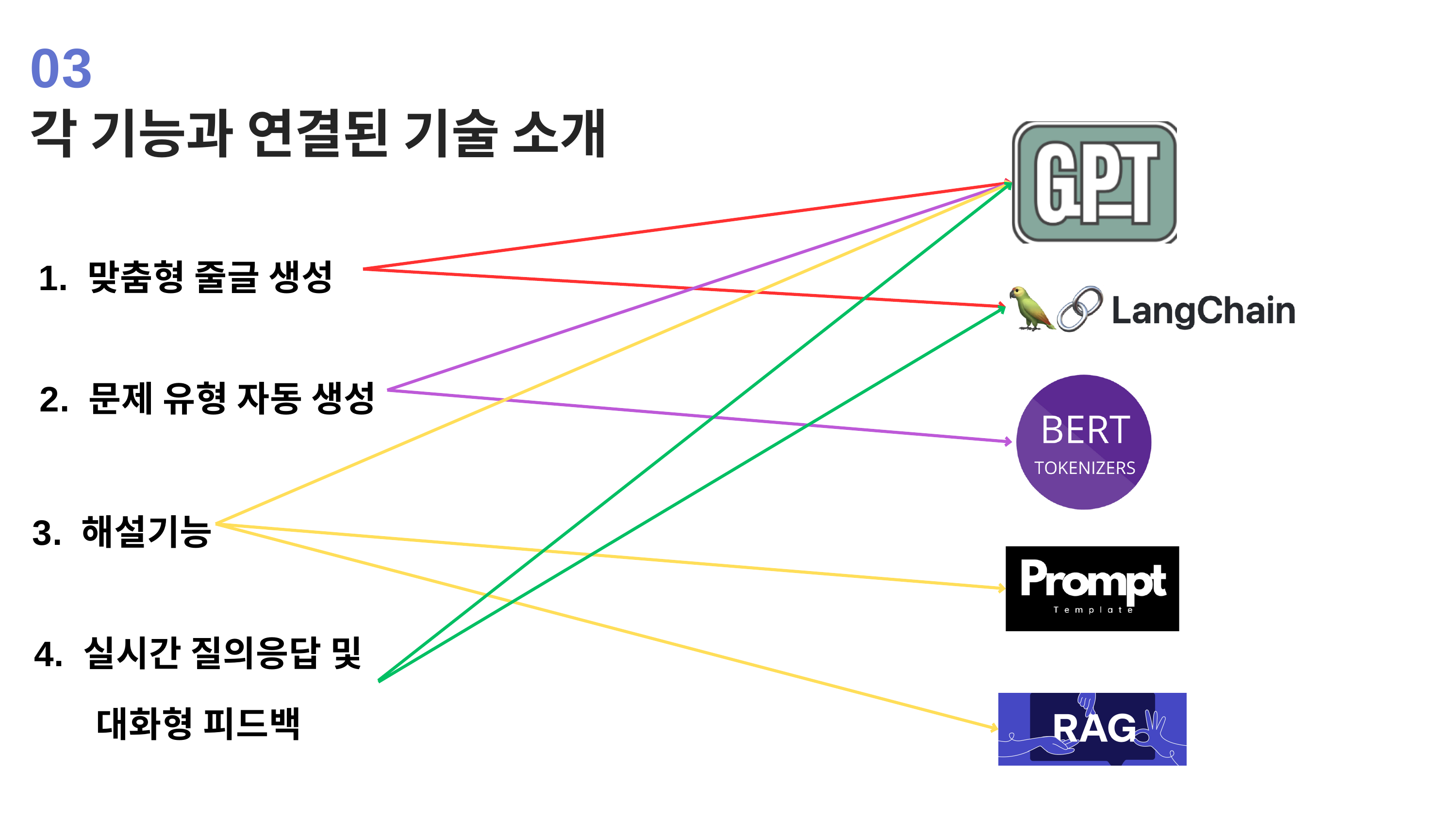

03
각 기능과 연결된 기술 소개

1. 맞춤형 줄글 생성

2. 문제 유형 자동 생성

3. 해설기능

4. 실시간 질의응답 및 대화형 피드백